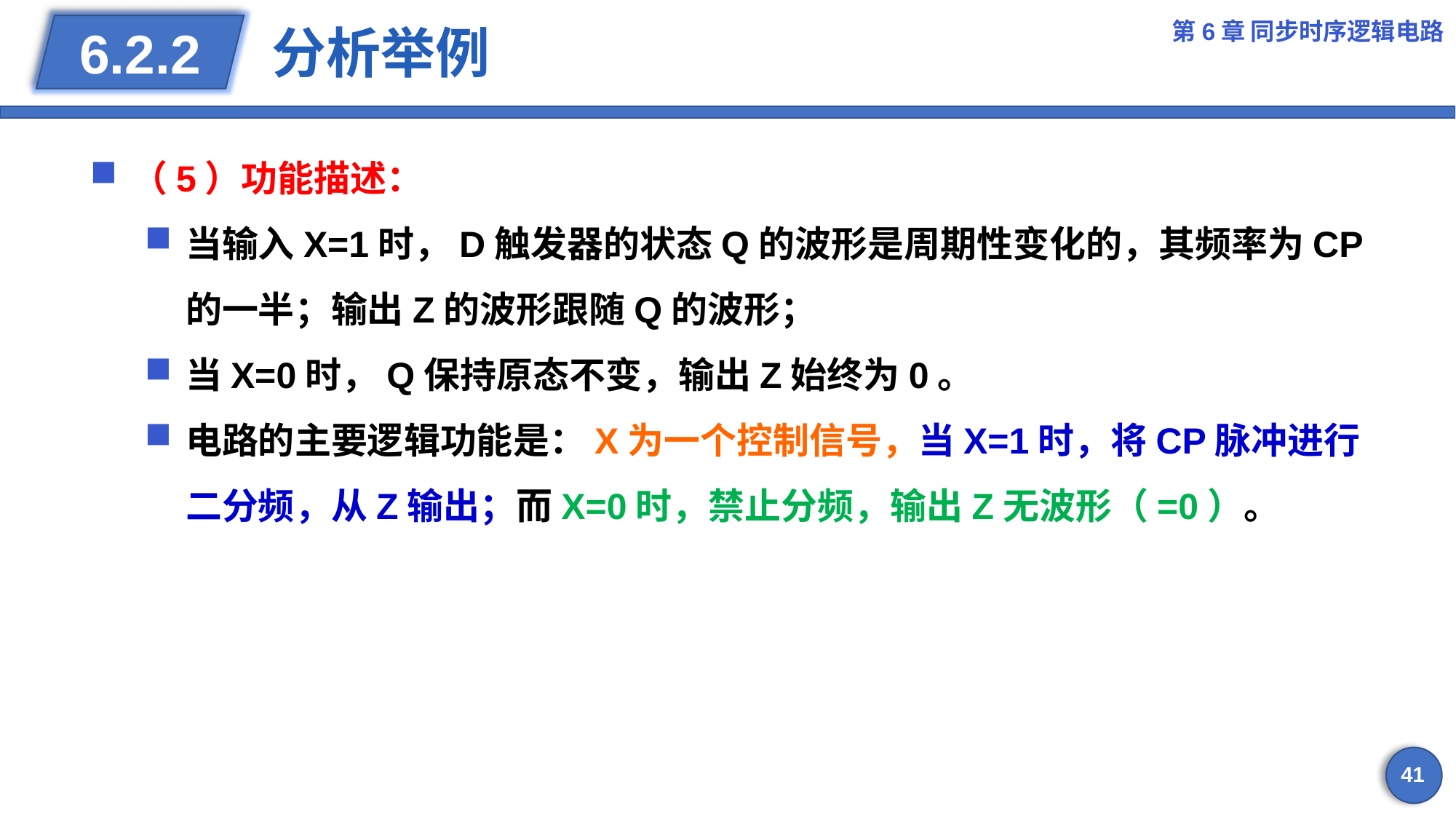

第6章 同步时序逻辑电路
# 分析举例
6.2.2
（5）功能描述：
当输入X=1时，D触发器的状态Q的波形是周期性变化的，其频率为CP的一半；输出Z的波形跟随Q的波形；
当X=0时，Q保持原态不变，输出Z始终为0。
电路的主要逻辑功能是：X为一个控制信号，当X=1时，将CP脉冲进行二分频，从Z输出；而X=0时，禁止分频，输出Z无波形（=0）。
41